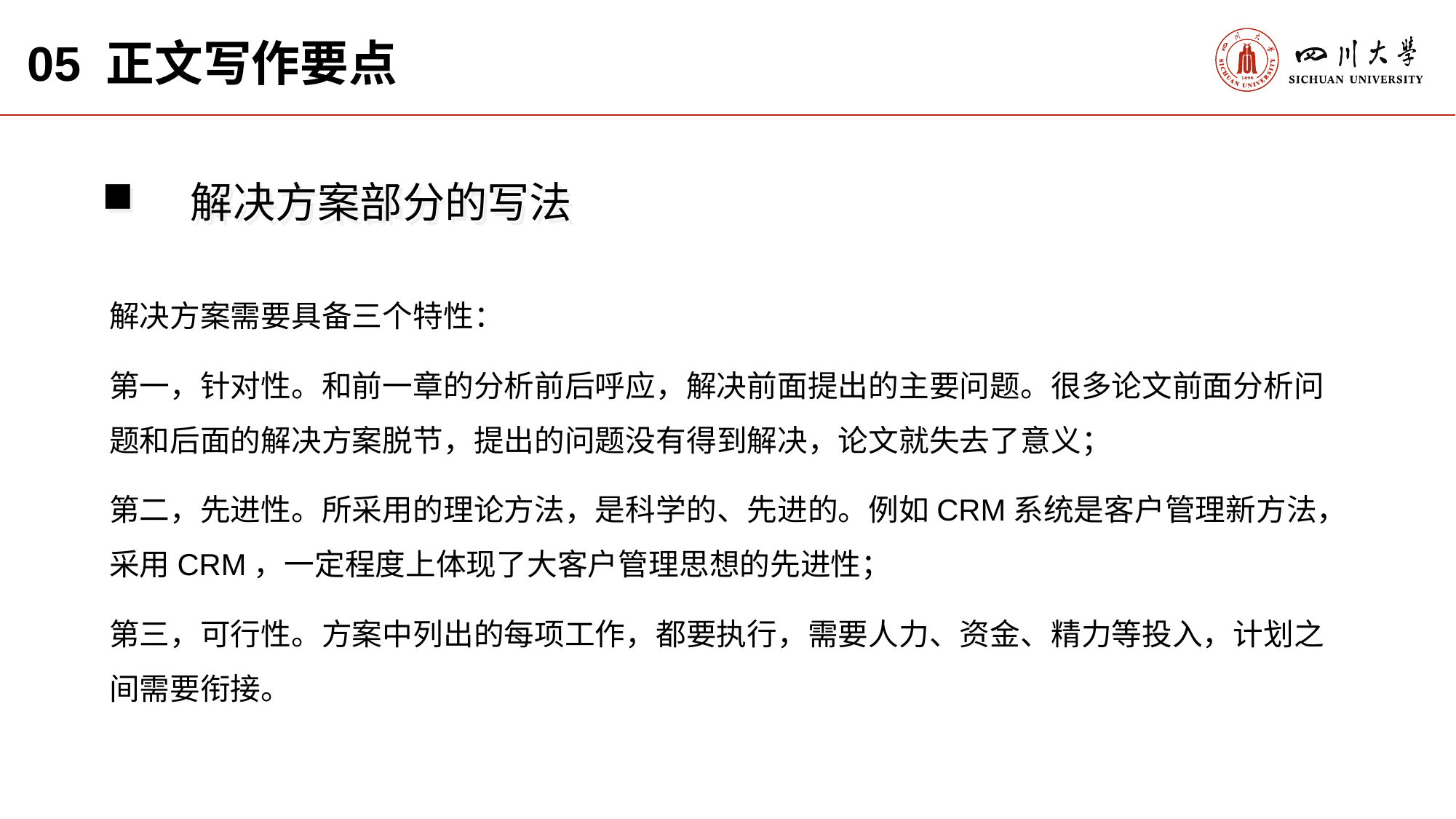

05 正文写作要点
解决方案部分的写法
解决方案需要具备三个特性：
第一，针对性。和前一章的分析前后呼应，解决前面提出的主要问题。很多论文前面分析问题和后面的解决方案脱节，提出的问题没有得到解决，论文就失去了意义；
第二，先进性。所采用的理论方法，是科学的、先进的。例如CRM系统是客户管理新方法，采用CRM，一定程度上体现了大客户管理思想的先进性；
第三，可行性。方案中列出的每项工作，都要执行，需要人力、资金、精力等投入，计划之间需要衔接。